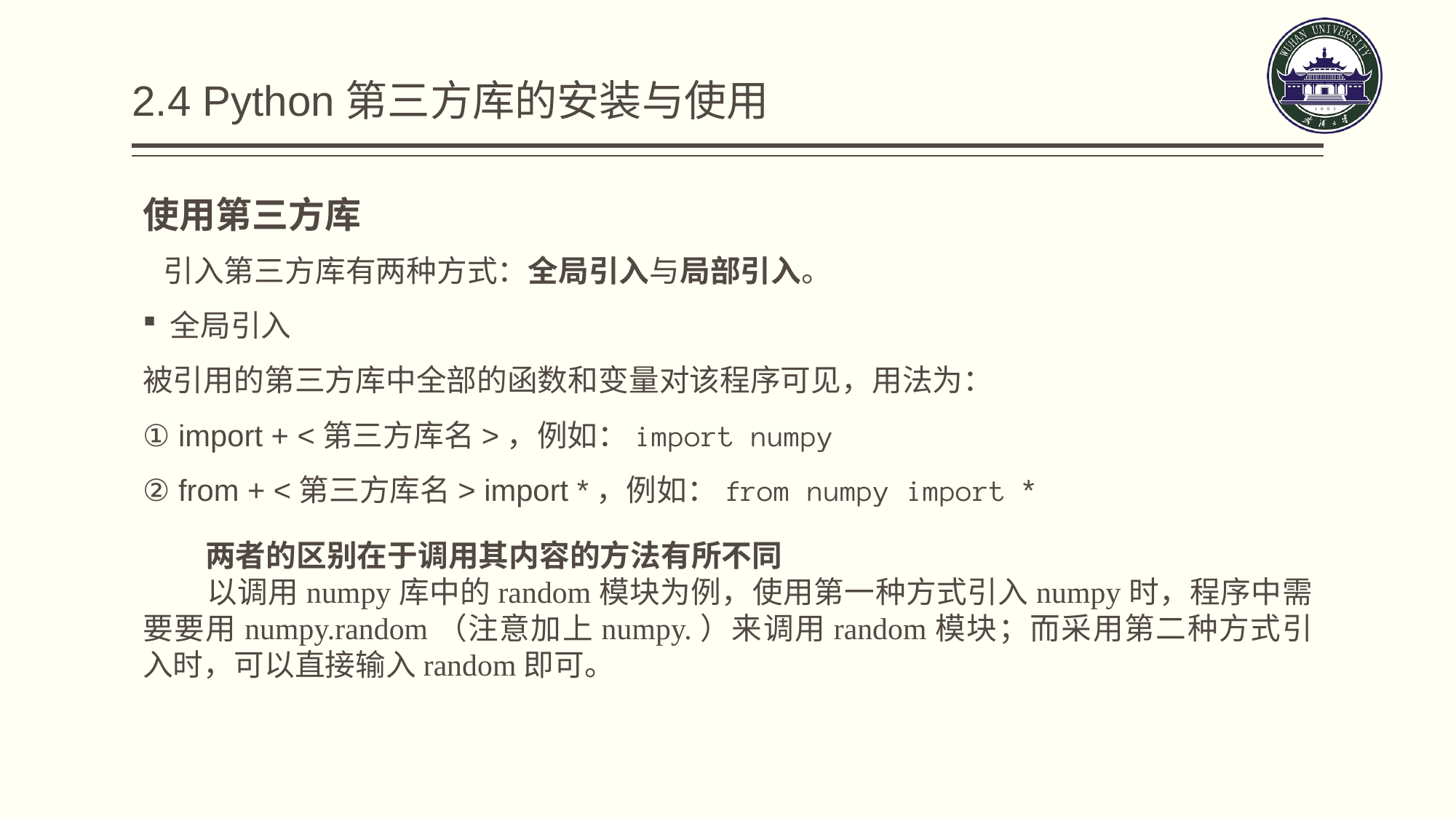

# 2.4 Python第三方库的安装与使用
使用第三方库
  引入第三方库有两种方式：全局引入与局部引入。
全局引入
被引用的第三方库中全部的函数和变量对该程序可见，用法为：
① import + <第三方库名>，例如：import numpy
② from + <第三方库名> import *，例如：from numpy import *

        两者的区别在于调用其内容的方法有所不同
        以调用numpy库中的random模块为例，使用第一种方式引入numpy时，程序中需要要用numpy.random（注意加上numpy.）来调用random模块；而采用第二种方式引入时，可以直接输入random即可。